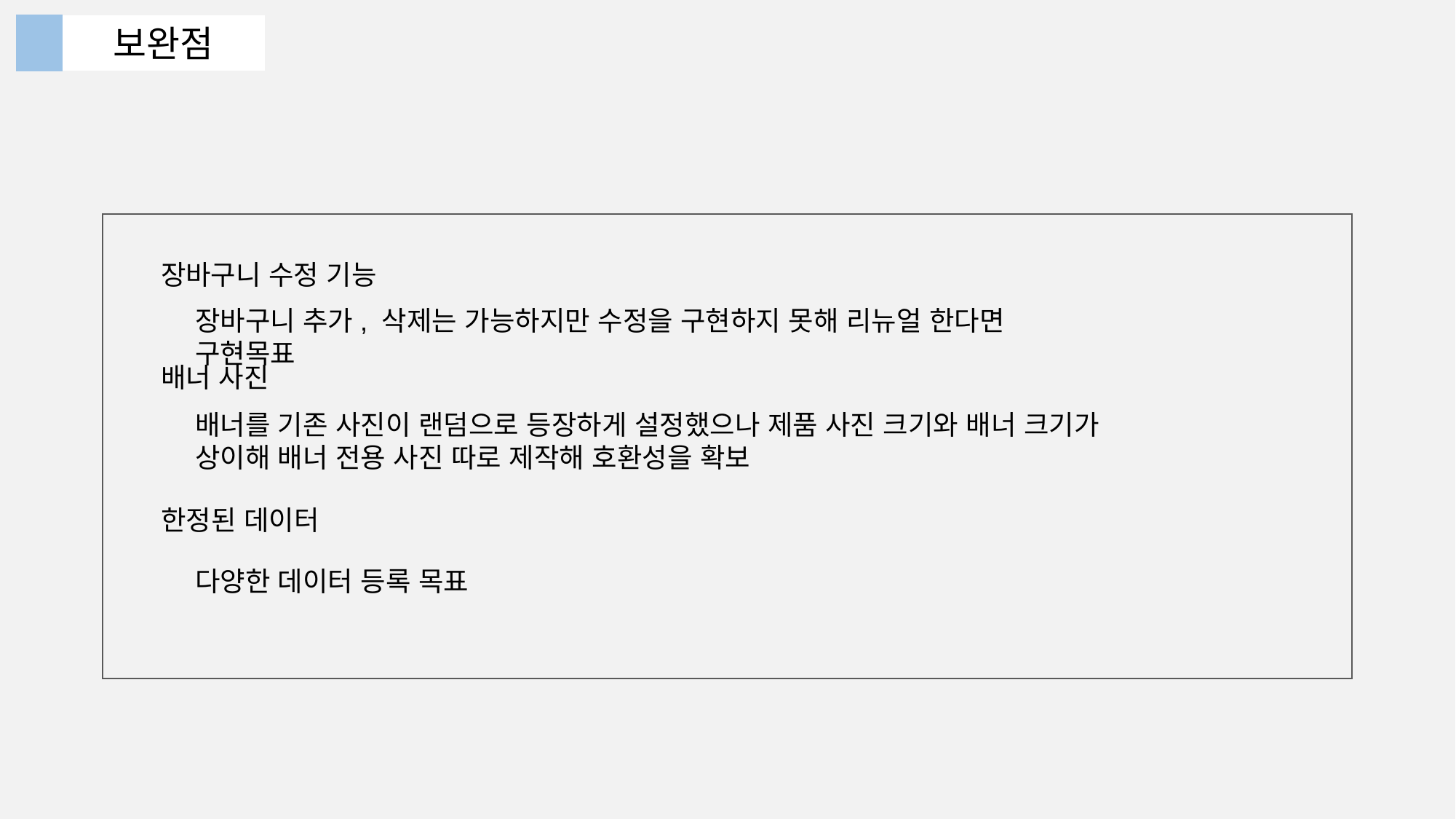

보완점

개발 후기

장바구니 수정 기능
장바구니 추가, 삭제는 가능하지만 수정을 구현하지 못해 리뉴얼 한다면 구현목표
배너 사진
배너를 기존 사진이 랜덤으로 등장하게 설정했으나 제품 사진 크기와 배너 크기가 상이해 배너 전용 사진 따로 제작해 호환성을 확보
한정된 데이터
다양한 데이터 등록 목표